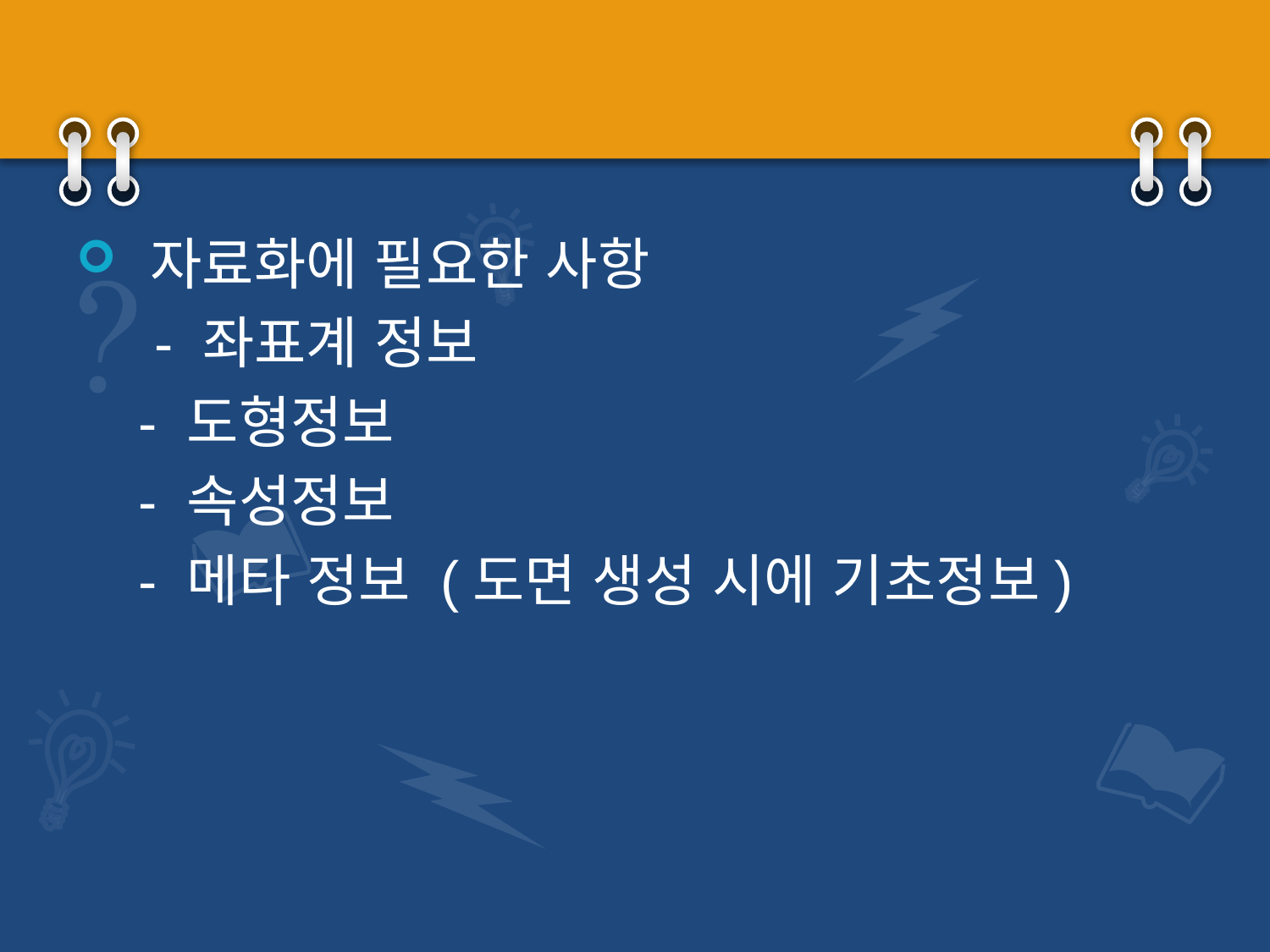

#
 자료화에 필요한 사항
     - 좌표계 정보
    - 도형정보
    - 속성정보
    - 메타 정보 (도면 생성 시에 기초정보)